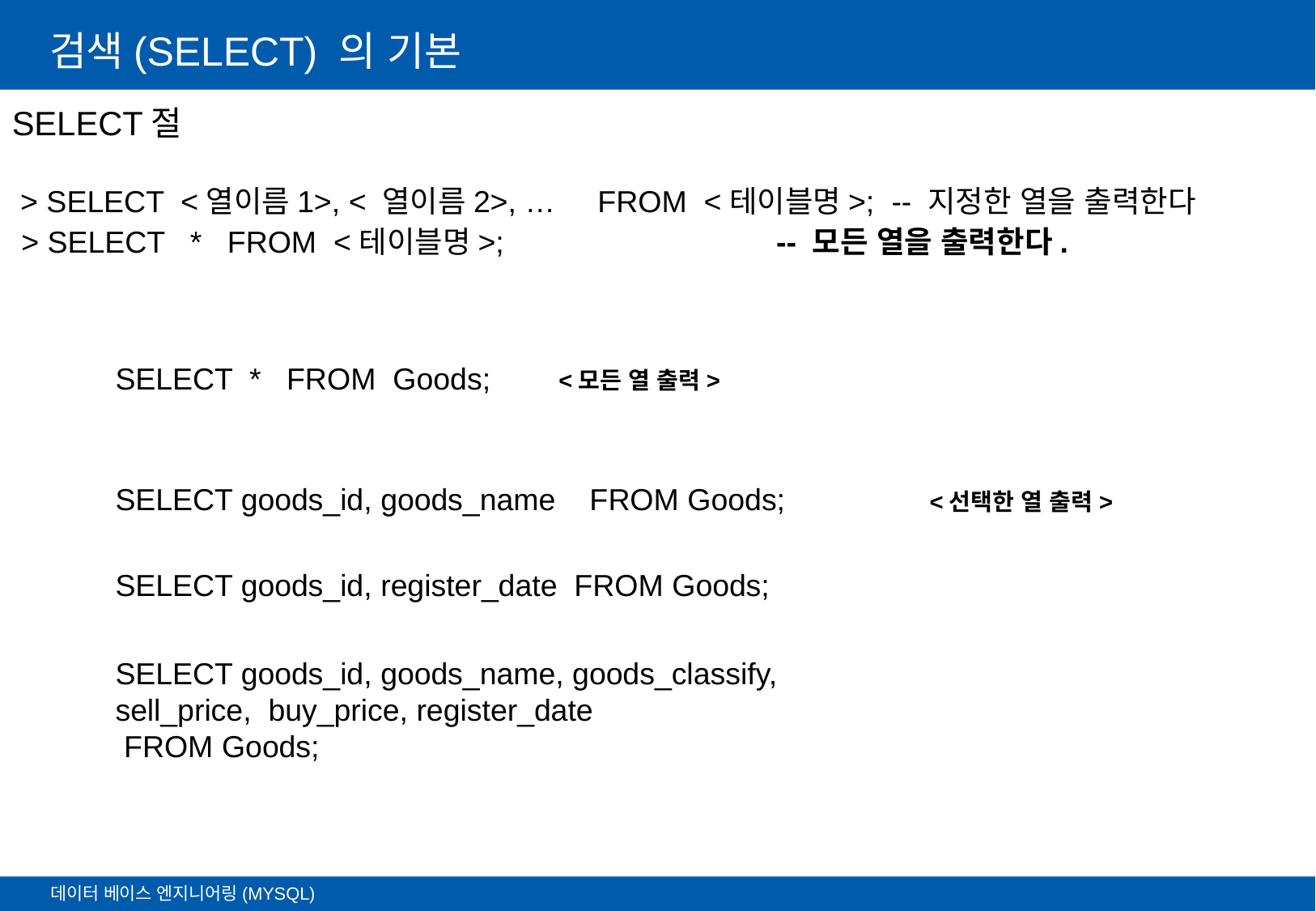

# 검색(SELECT) 의 기본
SELECT절

 > SELECT  <열이름1>, < 열이름2>, …     FROM  <테이블명>;  -- 지정한 열을 출력한다
 > SELECT   *   FROM  <테이블명>;                                -- 모든 열을 출력한다.
SELECT  *   FROM  Goods;
<모든 열 출력>
SELECT goods_id, goods_name    FROM Goods;
<선택한 열 출력>
SELECT goods_id, register_date  FROM Goods;
SELECT goods_id, goods_name, goods_classify,
sell_price,  buy_price, register_date
 FROM Goods;